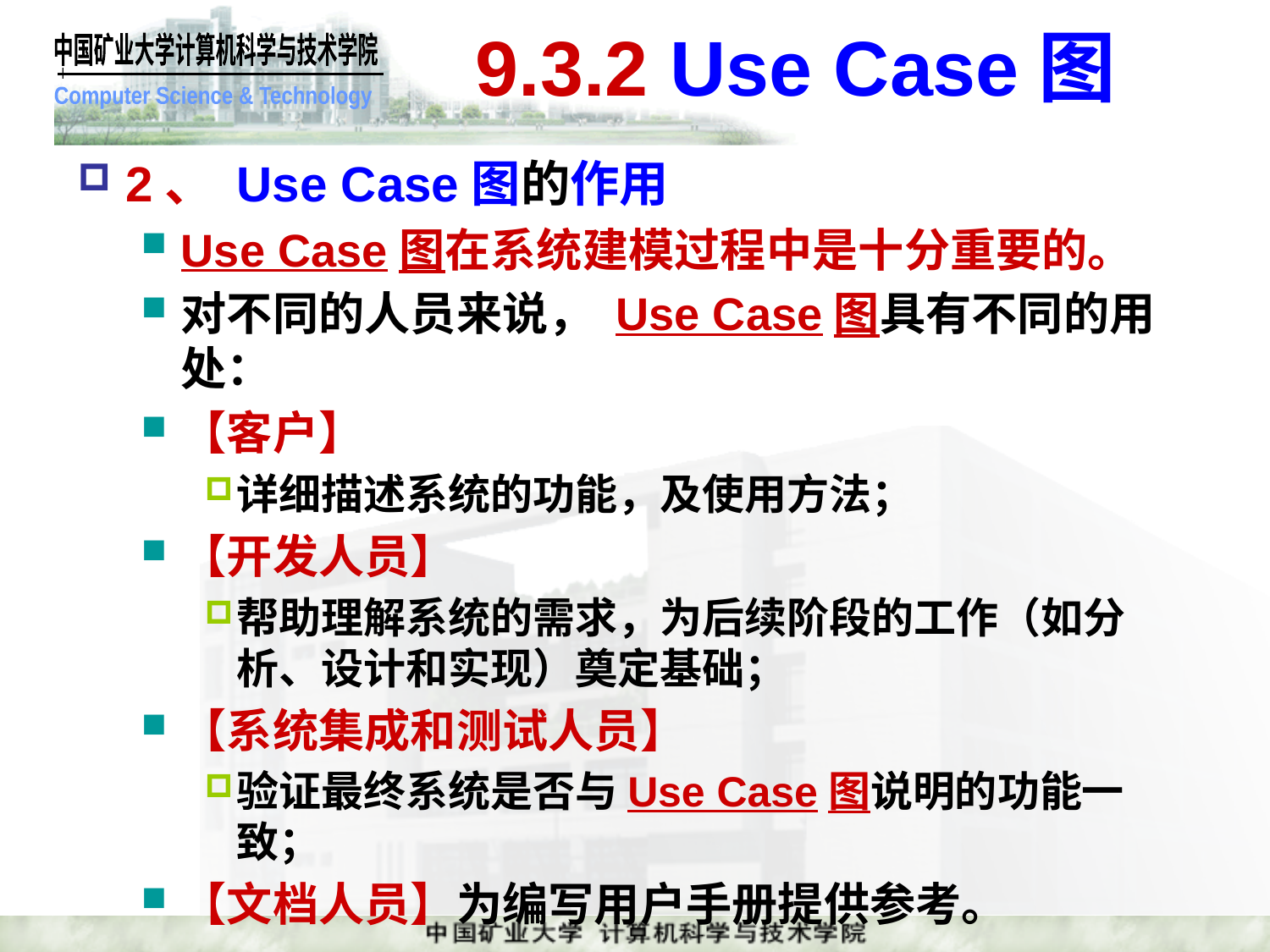

# 9.3.2 Use Case图
2、 Use Case图的作用
Use Case图在系统建模过程中是十分重要的。
对不同的人员来说， Use Case图具有不同的用处：
【客户】
详细描述系统的功能，及使用方法；
【开发人员】
帮助理解系统的需求，为后续阶段的工作（如分析、设计和实现）奠定基础；
【系统集成和测试人员】
验证最终系统是否与Use Case图说明的功能一致；
【文档人员】为编写用户手册提供参考。
67